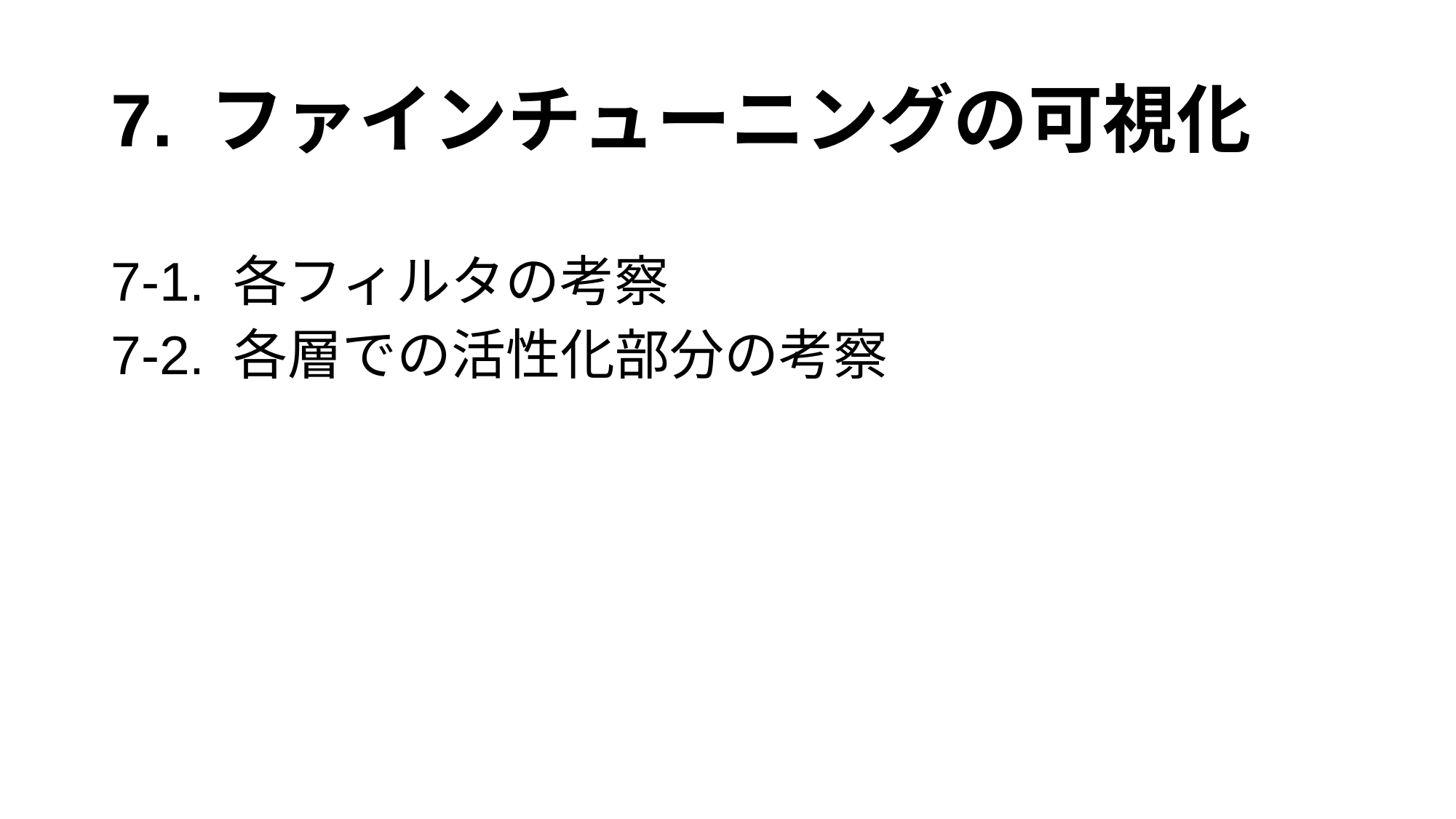

# 7. ファインチューニングの可視化
7-1. 各フィルタの考察
7-2. 各層での活性化部分の考察